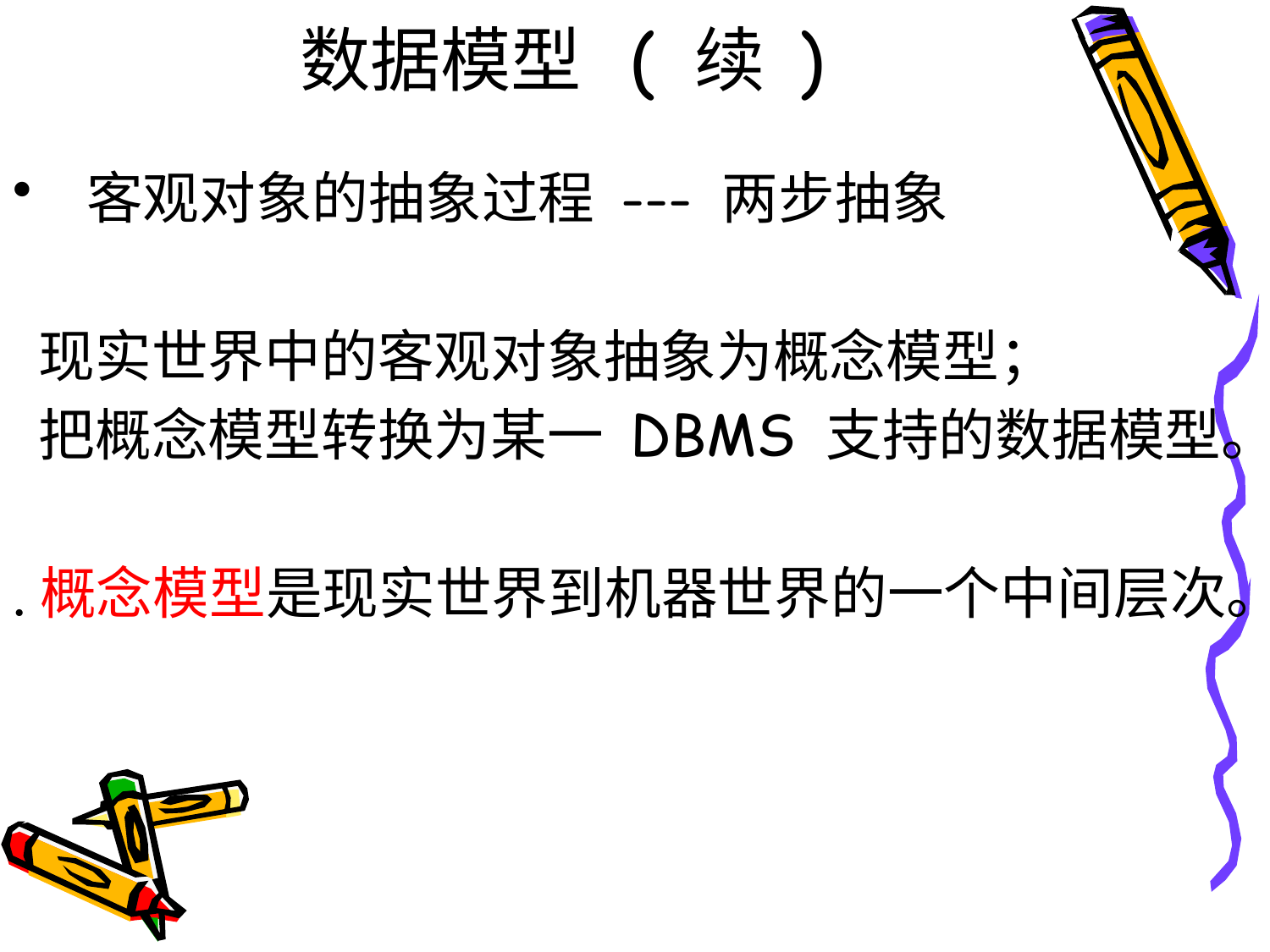

# 数据模型  ( 续 )
 客观对象的抽象过程 --- 两步抽象

 现实世界中的客观对象抽象为概念模型；
 把概念模型转换为某一 DBMS 支持的数据模型。

.概念模型是现实世界到机器世界的一个中间层次。